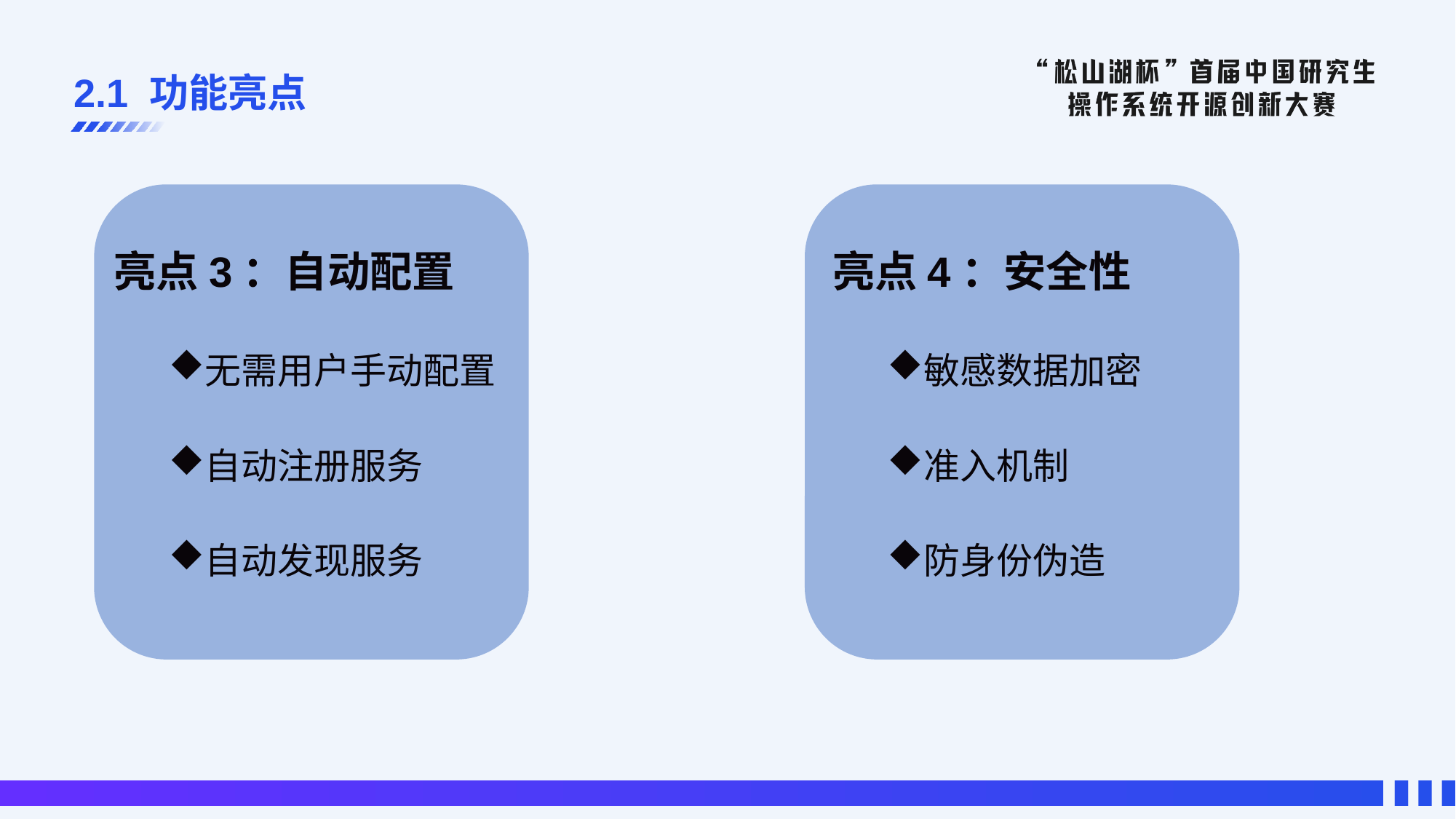

# 2.1 功能亮点

亮点3：自动配置
无需用户手动配置
自动注册服务
自动发现服务
亮点4：安全性
敏感数据加密
准入机制
防身份伪造